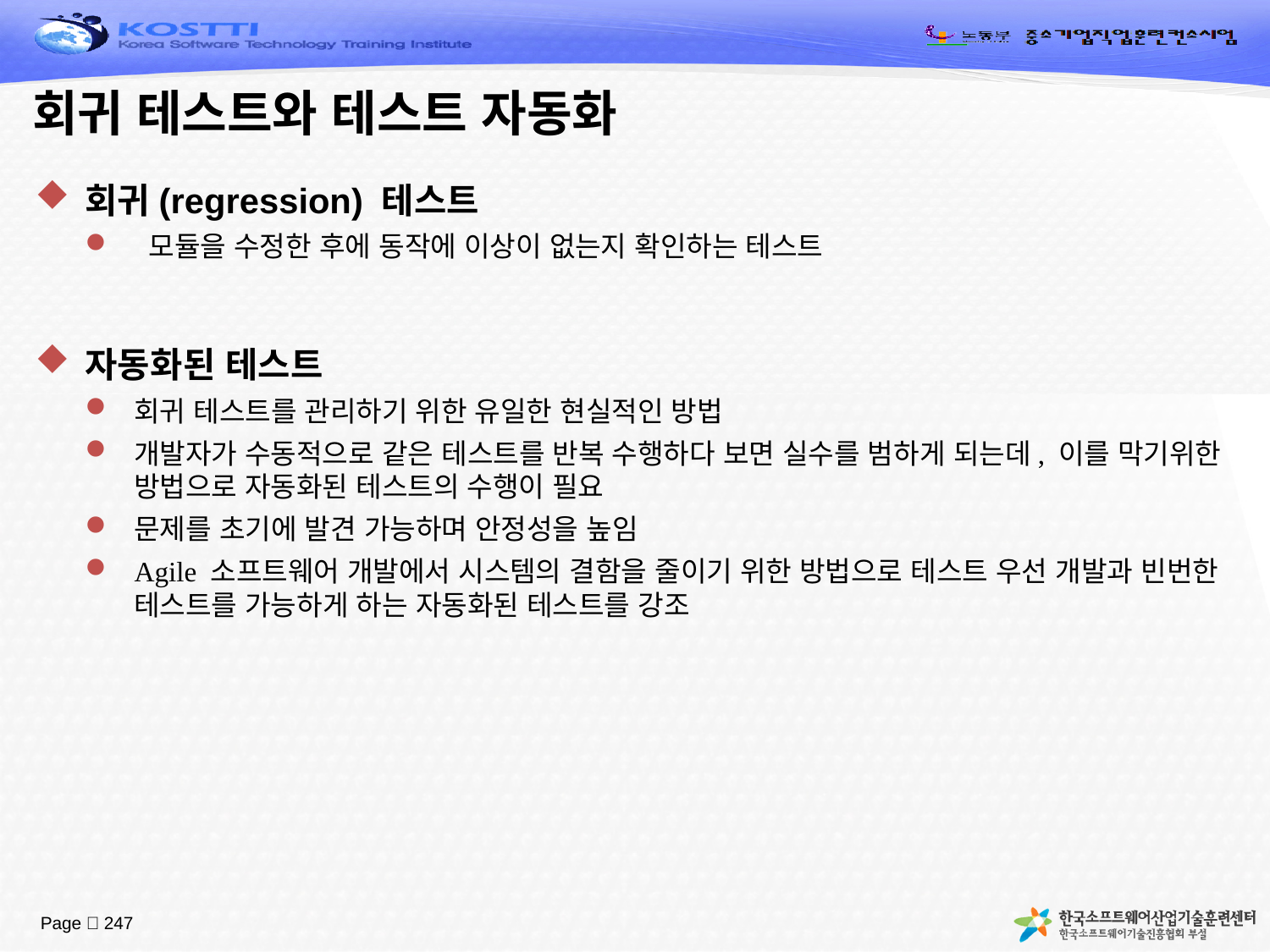

# 회귀 테스트와 테스트 자동화
회귀(regression) 테스트
 모듈을 수정한 후에 동작에 이상이 없는지 확인하는 테스트

자동화된 테스트
회귀 테스트를 관리하기 위한 유일한 현실적인 방법
개발자가 수동적으로 같은 테스트를 반복 수행하다 보면 실수를 범하게 되는데, 이를 막기위한 방법으로 자동화된 테스트의 수행이 필요
문제를 초기에 발견 가능하며 안정성을 높임
Agile 소프트웨어 개발에서 시스템의 결함을 줄이기 위한 방법으로 테스트 우선 개발과 빈번한 테스트를 가능하게 하는 자동화된 테스트를 강조